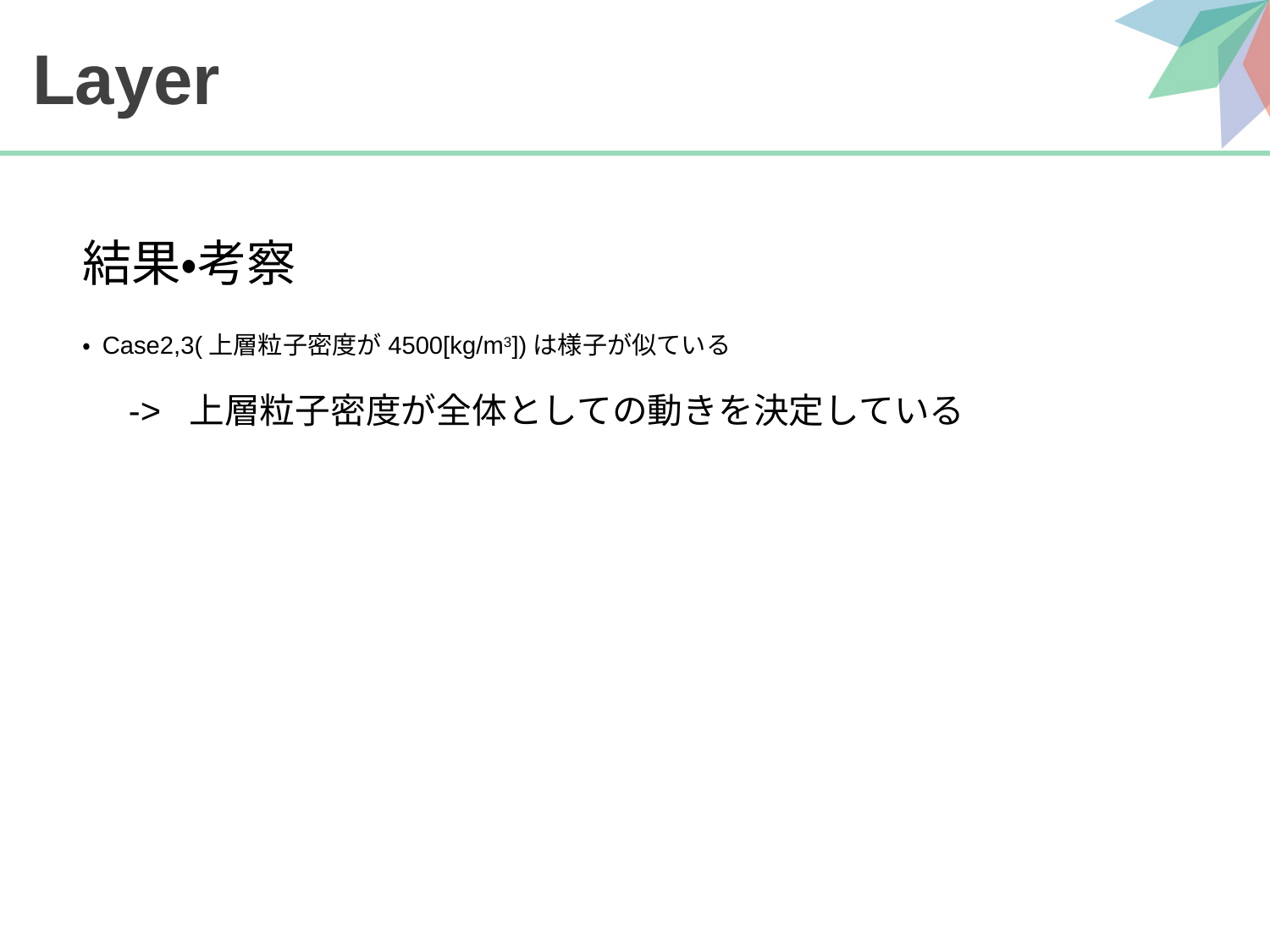

# Layer

結果・考察
・ Case2,3(上層粒子密度が4500[kg/m3])は様子が似ている
　　->  上層粒子密度が全体としての動きを決定している